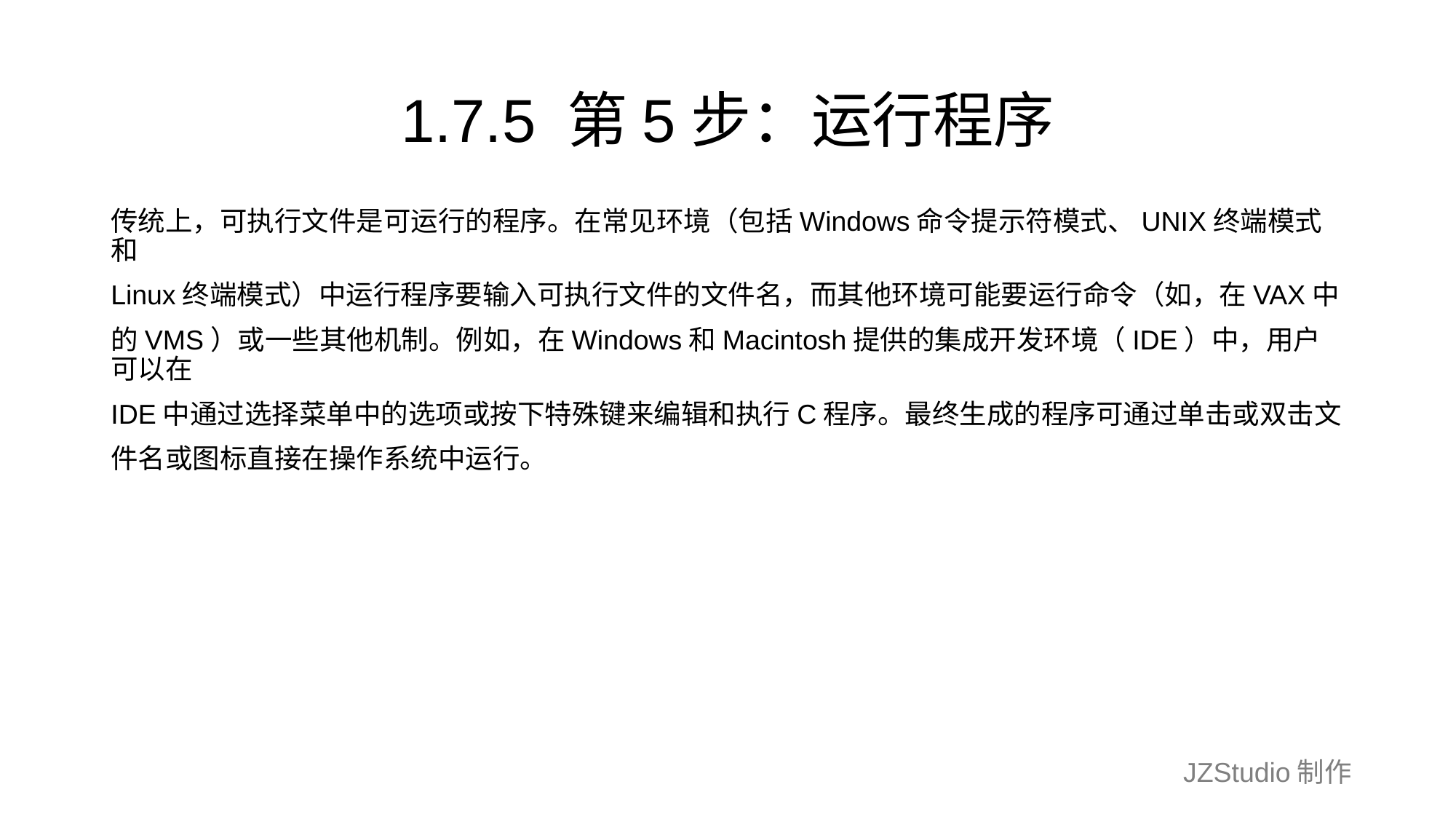

# 1.7.5 第5步：运行程序
传统上，可执行文件是可运行的程序。在常见环境（包括Windows命令提示符模式、UNIX终端模式和
Linux终端模式）中运行程序要输入可执行文件的文件名，而其他环境可能要运行命令（如，在VAX中
的VMS）或一些其他机制。例如，在Windows和Macintosh提供的集成开发环境（IDE）中，用户可以在
IDE中通过选择菜单中的选项或按下特殊键来编辑和执行C程序。最终生成的程序可通过单击或双击文
件名或图标直接在操作系统中运行。